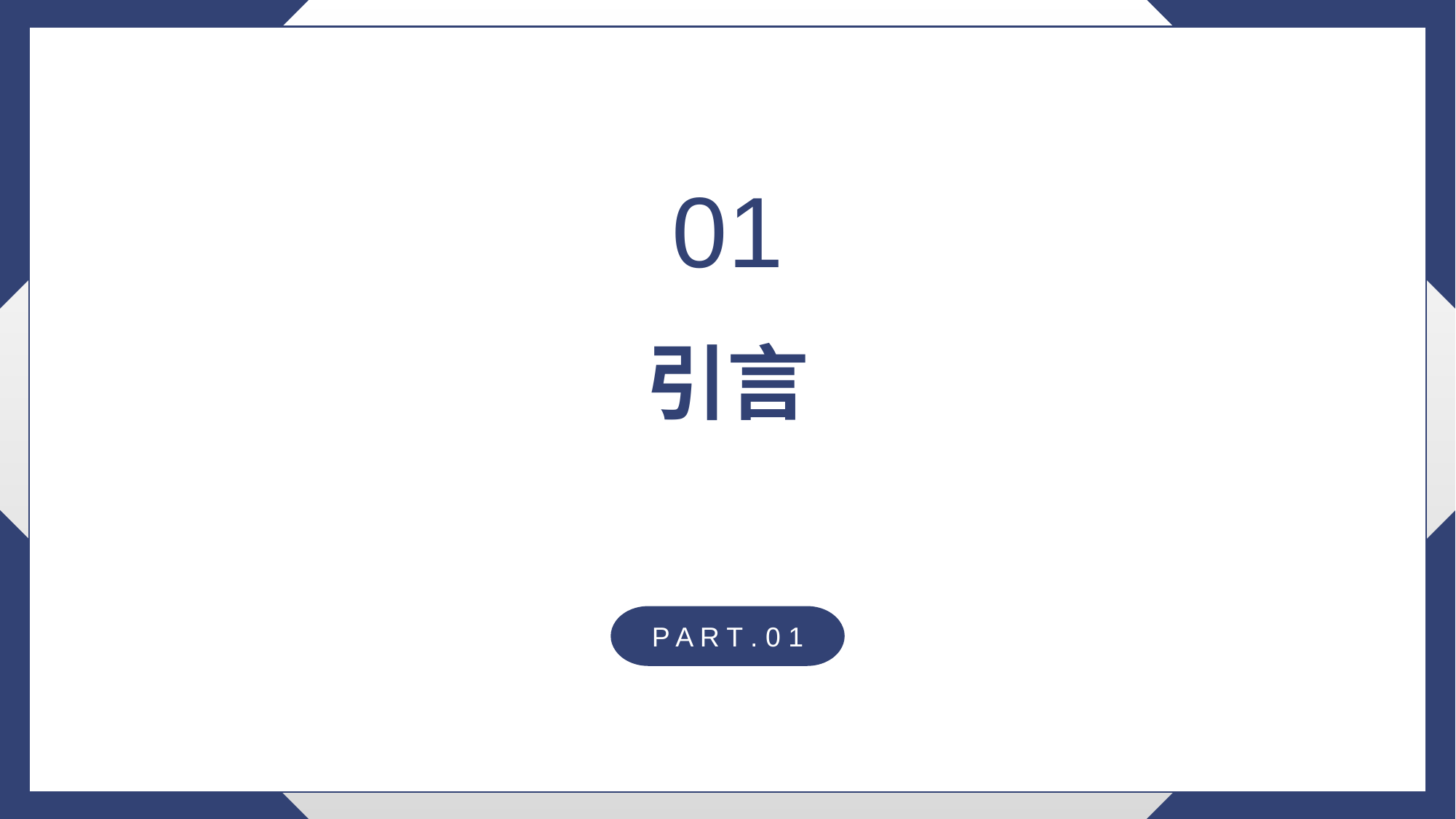

01
引言

P A R T . 0 1